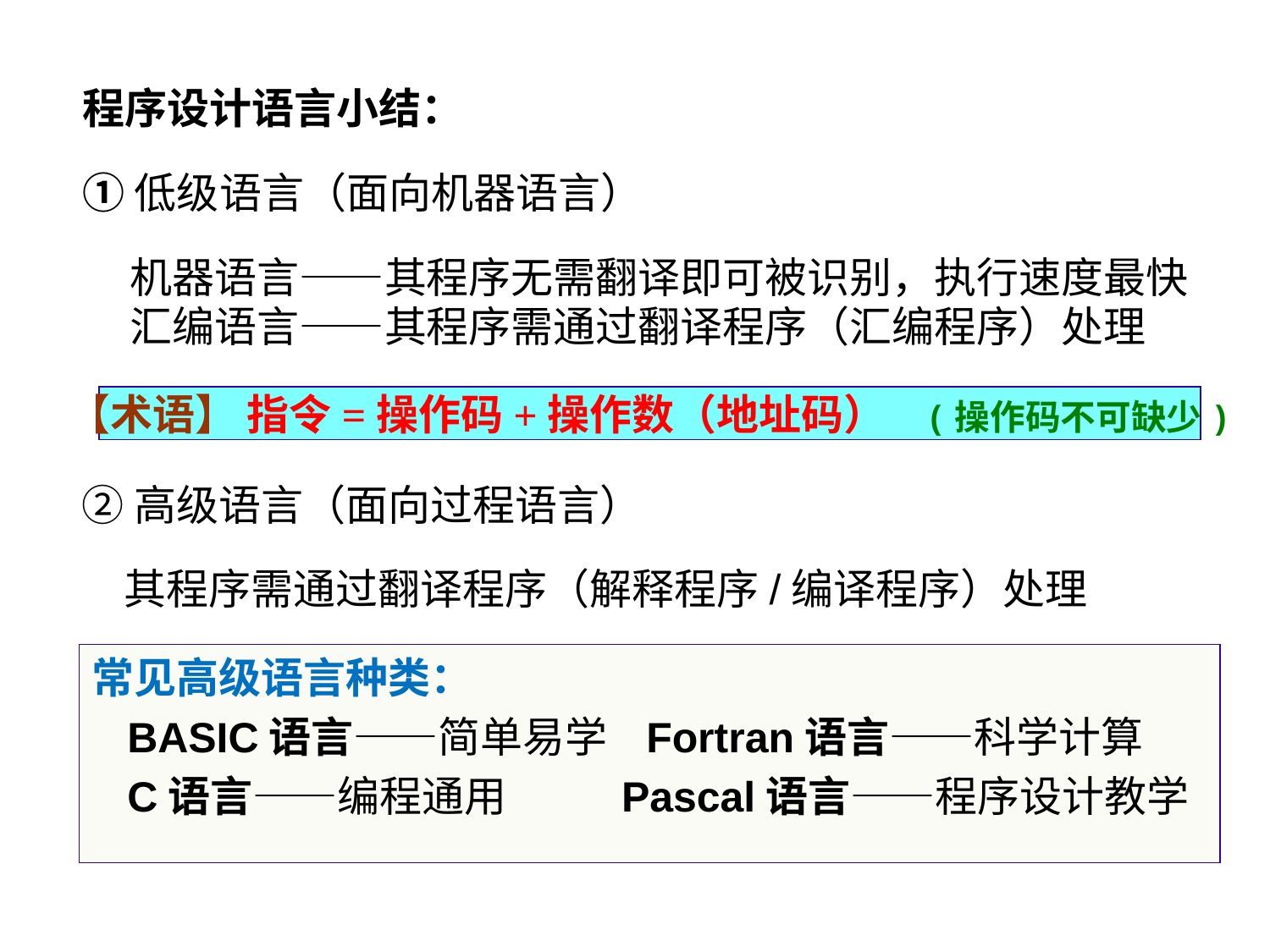

程序设计语言小结：
①低级语言（面向机器语言）
    机器语言——其程序无需翻译即可被识别，执行速度最快
    汇编语言——其程序需通过翻译程序（汇编程序）处理
【术语】 指令=操作码+操作数（地址码）   (操作码不可缺少)
②高级语言（面向过程语言）
　其程序需通过翻译程序（解释程序/编译程序）处理
常见高级语言种类：
   BASIC语言——简单易学   Fortran语言——科学计算
   C语言——编程通用           Pascal语言——程序设计教学